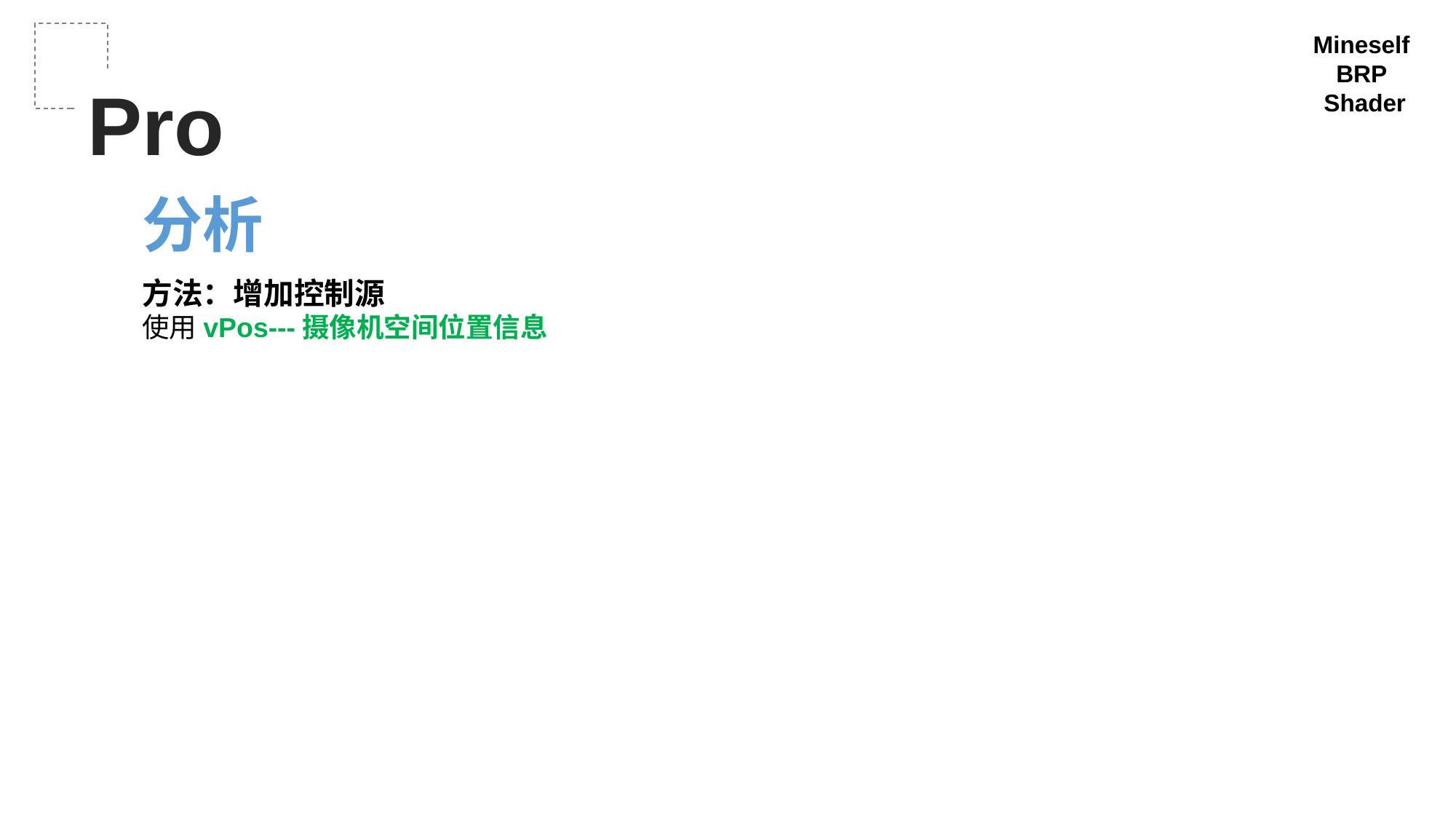

Mineself
BRP
Shader

Pro
分析
方法：增加控制源
使用vPos---摄像机空间位置信息